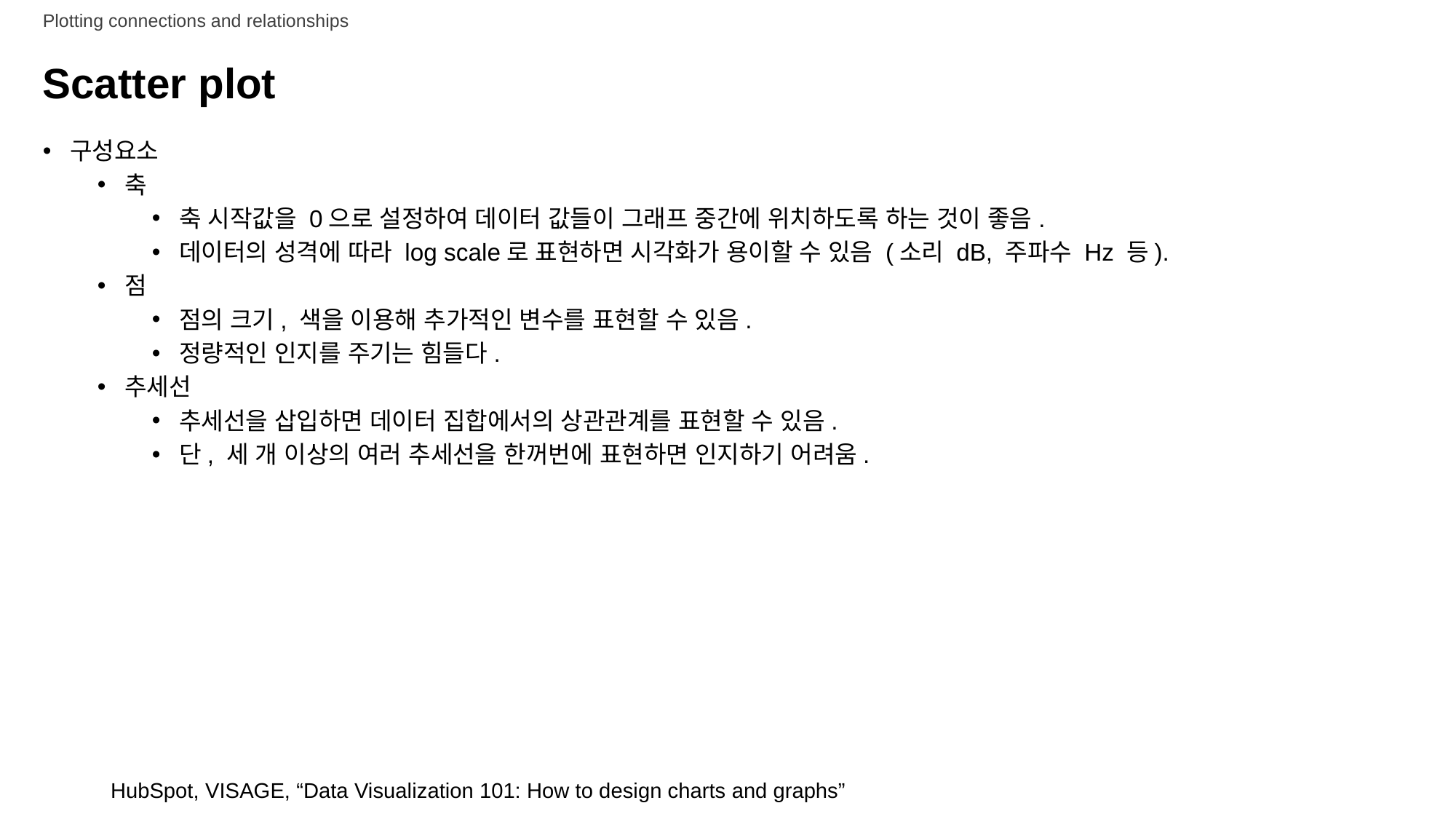

Plotting connections and relationships
# Scatter plot
구성요소
축
축 시작값을 0으로 설정하여 데이터 값들이 그래프 중간에 위치하도록 하는 것이 좋음.
데이터의 성격에 따라 log scale로 표현하면 시각화가 용이할 수 있음 (소리 dB, 주파수 Hz 등).
점
점의 크기, 색을 이용해 추가적인 변수를 표현할 수 있음.
정량적인 인지를 주기는 힘들다.
추세선
추세선을 삽입하면 데이터 집합에서의 상관관계를 표현할 수 있음.
단, 세 개 이상의 여러 추세선을 한꺼번에 표현하면 인지하기 어려움.

HubSpot, VISAGE, “Data Visualization 101: How to design charts and graphs”